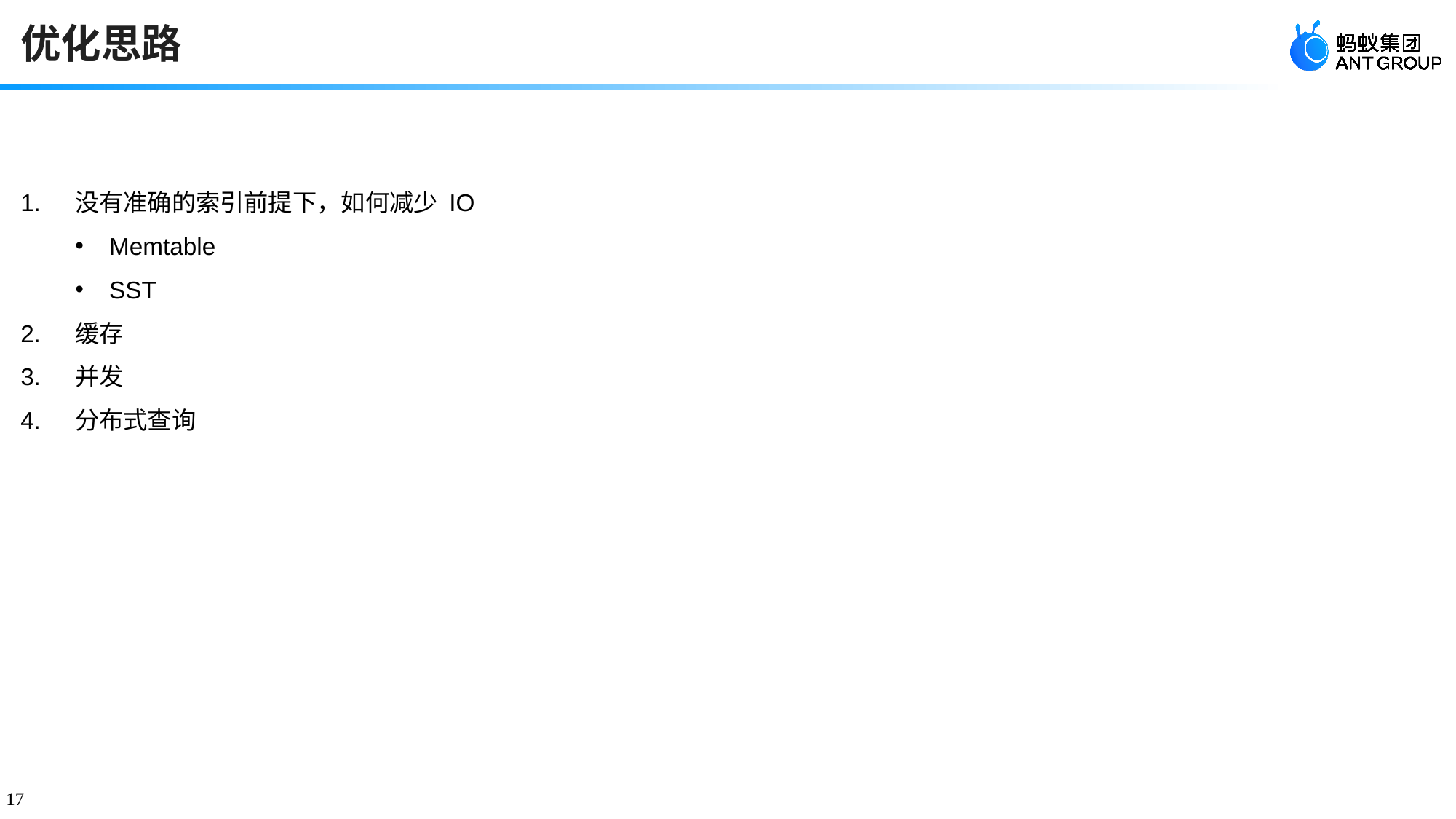

# 优化思路
没有准确的索引前提下，如何减少 IO
Memtable
SST
缓存
并发
分布式查询

17